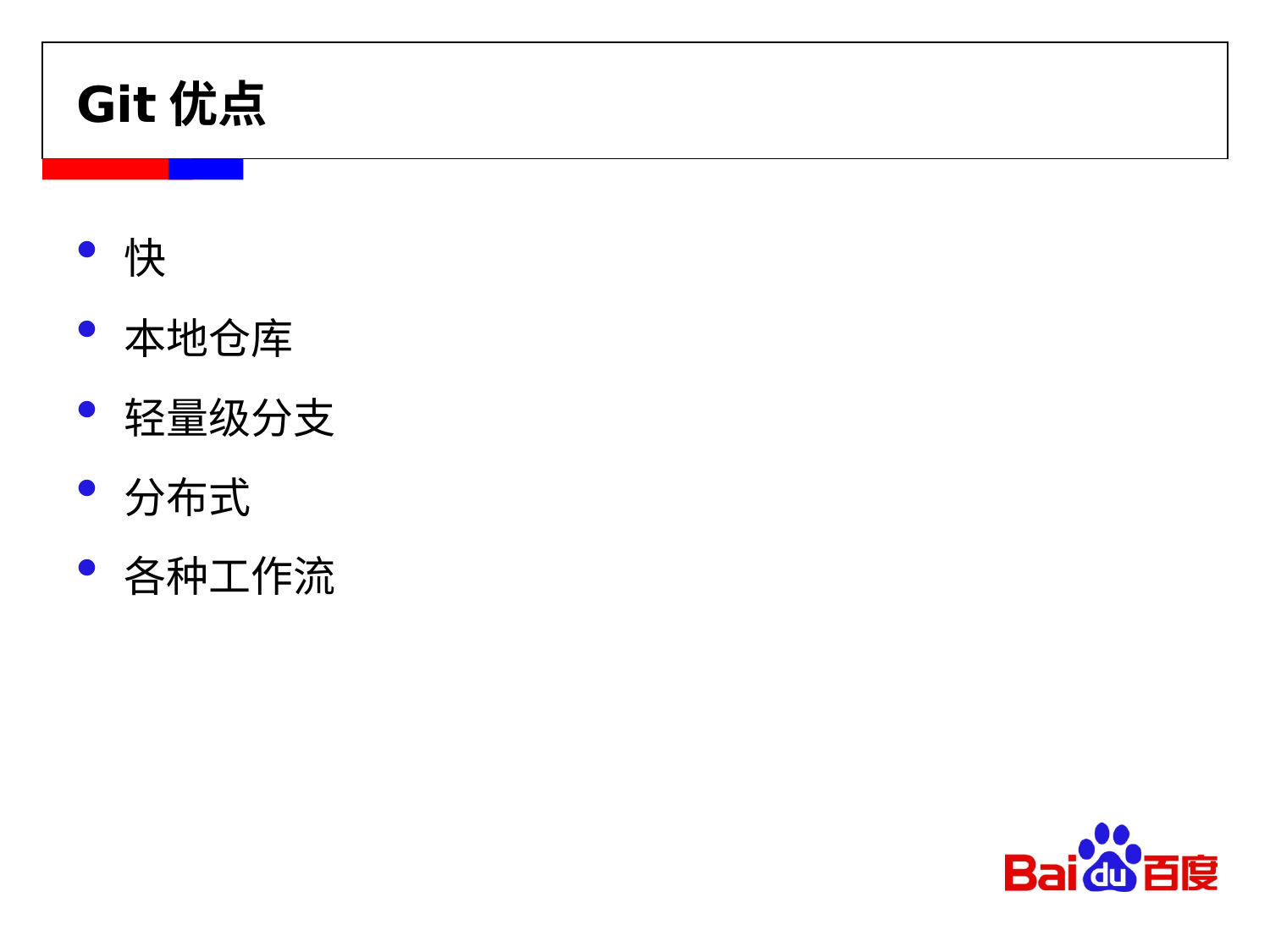

# Git优点
快
本地仓库
轻量级分支
分布式
各种工作流